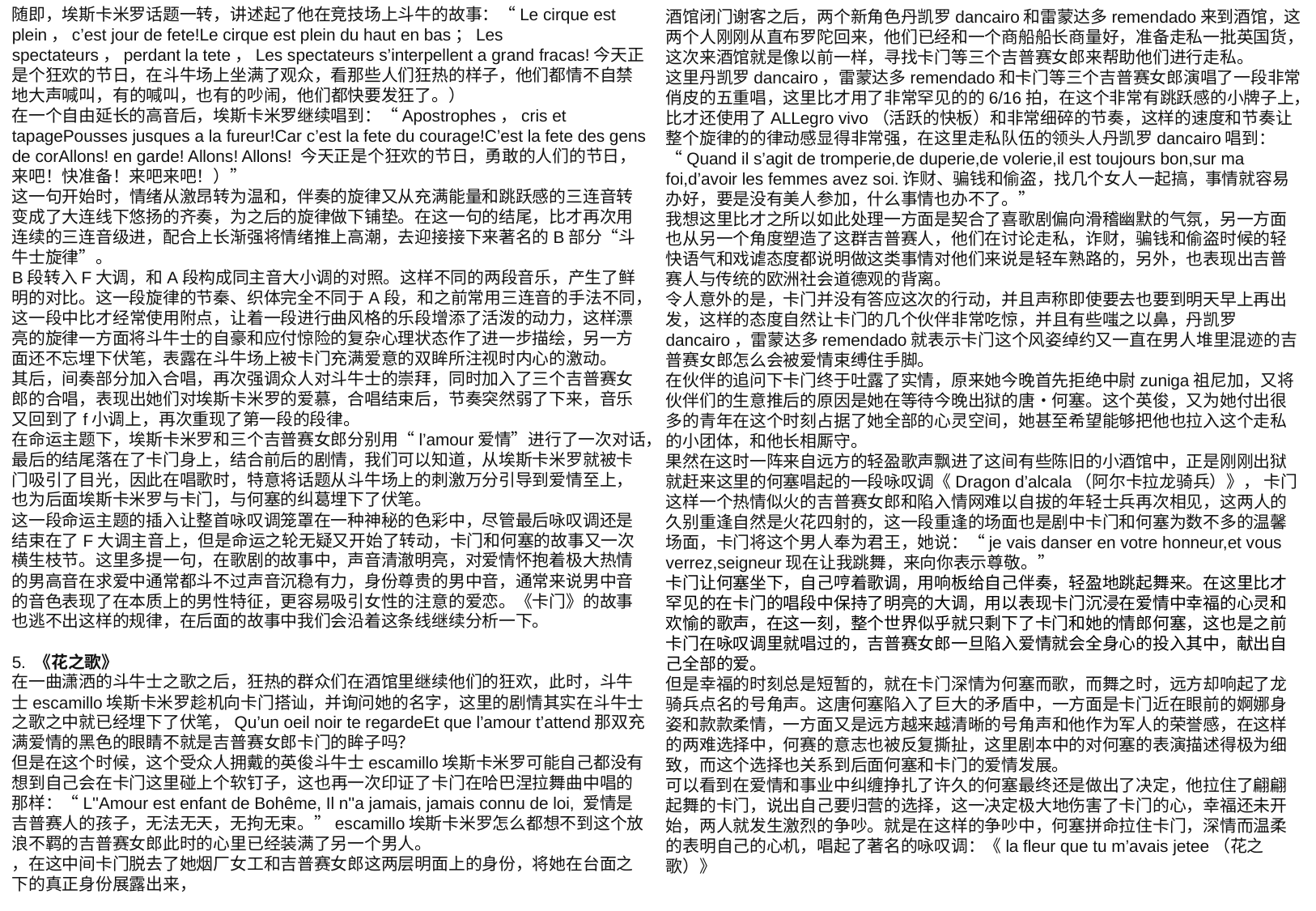

酒馆闭门谢客之后，两个新角色丹凯罗dancairo和雷蒙达多remendado来到酒馆，这两个人刚刚从直布罗陀回来，他们已经和一个商船船长商量好，准备走私一批英国货，这次来酒馆就是像以前一样，寻找卡门等三个吉普赛女郎来帮助他们进行走私。
这里丹凯罗dancairo，雷蒙达多remendado和卡门等三个吉普赛女郎演唱了一段非常俏皮的五重唱，这里比才用了非常罕见的的6/16拍，在这个非常有跳跃感的小牌子上，比才还使用了ALLegro vivo（活跃的快板）和非常细碎的节奏，这样的速度和节奏让整个旋律的的律动感显得非常强，在这里走私队伍的领头人丹凯罗dancairo唱到：“Quand il s’agit de tromperie,de duperie,de volerie,il est toujours bon,sur ma foi,d’avoir les femmes avez soi.诈财、骗钱和偷盗，找几个女人一起搞，事情就容易办好，要是没有美人参加，什么事情也办不了。”
我想这里比才之所以如此处理一方面是契合了喜歌剧偏向滑稽幽默的气氛，另一方面也从另一个角度塑造了这群吉普赛人，他们在讨论走私，诈财，骗钱和偷盗时候的轻快语气和戏谑态度都说明做这类事情对他们来说是轻车熟路的，另外，也表现出吉普赛人与传统的欧洲社会道德观的背离。
令人意外的是，卡门并没有答应这次的行动，并且声称即使要去也要到明天早上再出发，这样的态度自然让卡门的几个伙伴非常吃惊，并且有些嗤之以鼻，丹凯罗dancairo，雷蒙达多remendado就表示卡门这个风姿绰约又一直在男人堆里混迹的吉普赛女郎怎么会被爱情束缚住手脚。
在伙伴的追问下卡门终于吐露了实情，原来她今晚首先拒绝中尉zuniga祖尼加，又将伙伴们的生意推后的原因是她在等待今晚出狱的唐•何塞。这个英俊，又为她付出很多的青年在这个时刻占据了她全部的心灵空间，她甚至希望能够把他也拉入这个走私的小团体，和他长相厮守。
果然在这时一阵来自远方的轻盈歌声飘进了这间有些陈旧的小酒馆中，正是刚刚出狱就赶来这里的何塞唱起的一段咏叹调《Dragon d’alcala（阿尔卡拉龙骑兵）》， 卡门这样一个热情似火的吉普赛女郎和陷入情网难以自拔的年轻士兵再次相见，这两人的久别重逢自然是火花四射的，这一段重逢的场面也是剧中卡门和何塞为数不多的温馨场面，卡门将这个男人奉为君王，她说：“je vais danser en votre honneur,et vous verrez,seigneur现在让我跳舞，来向你表示尊敬。”
卡门让何塞坐下，自己哼着歌调，用响板给自己伴奏，轻盈地跳起舞来。在这里比才罕见的在卡门的唱段中保持了明亮的大调，用以表现卡门沉浸在爱情中幸福的心灵和欢愉的歌声，在这一刻，整个世界似乎就只剩下了卡门和她的情郎何塞，这也是之前卡门在咏叹调里就唱过的，吉普赛女郎一旦陷入爱情就会全身心的投入其中，献出自己全部的爱。
但是幸福的时刻总是短暂的，就在卡门深情为何塞而歌，而舞之时，远方却响起了龙骑兵点名的号角声。这唐何塞陷入了巨大的矛盾中，一方面是卡门近在眼前的婀娜身姿和款款柔情，一方面又是远方越来越清晰的号角声和他作为军人的荣誉感，在这样的两难选择中，何赛的意志也被反复撕扯，这里剧本中的对何塞的表演描述得极为细致，而这个选择也关系到后面何塞和卡门的爱情发展。
可以看到在爱情和事业中纠缠挣扎了许久的何塞最终还是做出了决定，他拉住了翩翩起舞的卡门，说出自己要归营的选择，这一决定极大地伤害了卡门的心，幸福还未开始，两人就发生激烈的争吵。就是在这样的争吵中，何塞拼命拉住卡门，深情而温柔的表明自己的心机，唱起了著名的咏叹调：《la fleur que tu m’avais jetee（花之歌）》
随即，埃斯卡米罗话题一转，讲述起了他在竞技场上斗牛的故事：“Le cirque est plein，c’est jour de fete!Le cirque est plein du haut en bas；Les spectateurs，perdant la tete，Les spectateurs s’interpellent a grand fracas!今天正是个狂欢的节日，在斗牛场上坐满了观众，看那些人们狂热的样子，他们都情不自禁地大声喊叫，有的喊叫，也有的吵闹，他们都快要发狂了。）
在一个自由延长的高音后，埃斯卡米罗继续唱到：“Apostrophes，cris et tapagePousses jusques a la fureur!Car c’est la fete du courage!C’est la fete des gens de corAllons! en garde! Allons! Allons! 今天正是个狂欢的节日，勇敢的人们的节日，来吧！快准备！来吧来吧！）”
这一句开始时，情绪从激昂转为温和，伴奏的旋律又从充满能量和跳跃感的三连音转变成了大连线下悠扬的齐奏，为之后的旋律做下铺垫。在这一句的结尾，比才再次用连续的三连音级进，配合上长渐强将情绪推上高潮，去迎接接下来著名的B部分“斗牛士旋律”。
B段转入F大调，和A段构成同主音大小调的对照。这样不同的两段音乐，产生了鲜明的对比。这一段旋律的节秦、织体完全不同于A段，和之前常用三连音的手法不同，这一段中比才经常使用附点，让着一段进行曲风格的乐段增添了活泼的动力，这样漂亮的旋律一方面将斗牛士的自豪和应付惊险的复杂心理状态作了进一步描绘，另一方面还不忘埋下伏笔，表露在斗牛场上被卡门充满爱意的双眸所注视时内心的激动。
其后，间奏部分加入合唱，再次强调众人对斗牛士的崇拜，同时加入了三个吉普赛女郎的合唱，表现出她们对埃斯卡米罗的爱慕，合唱结束后，节奏突然弱了下来，音乐又回到了f小调上，再次重现了第一段的段律。
在命运主题下，埃斯卡米罗和三个吉普赛女郎分别用“l’amour爱情”进行了一次对话，最后的结尾落在了卡门身上，结合前后的剧情，我们可以知道，从埃斯卡米罗就被卡门吸引了目光，因此在唱歌时，特意将话题从斗牛场上的刺激万分引导到爱情至上，也为后面埃斯卡米罗与卡门，与何塞的纠葛埋下了伏笔。
这一段命运主题的插入让整首咏叹调笼罩在一种神秘的色彩中，尽管最后咏叹调还是结束在了F大调主音上，但是命运之轮无疑又开始了转动，卡门和何塞的故事又一次横生枝节。这里多提一句，在歌剧的故事中，声音清澈明亮，对爱情怀抱着极大热情的男高音在求爱中通常都斗不过声音沉稳有力，身份尊贵的男中音，通常来说男中音的音色表现了在本质上的男性特征，更容易吸引女性的注意的爱恋。《卡门》的故事也逃不出这样的规律，在后面的故事中我们会沿着这条线继续分析一下。

5. 《花之歌》
在一曲潇洒的斗牛士之歌之后，狂热的群众们在酒馆里继续他们的狂欢，此时，斗牛士escamillo埃斯卡米罗趁机向卡门搭讪，并询问她的名字，这里的剧情其实在斗牛士之歌之中就已经埋下了伏笔，Qu’un oeil noir te regardeEt que l’amour t’attend那双充满爱情的黑色的眼睛不就是吉普赛女郎卡门的眸子吗？
但是在这个时候，这个受众人拥戴的英俊斗牛士escamillo埃斯卡米罗可能自己都没有想到自己会在卡门这里碰上个软钉子，这也再一次印证了卡门在哈巴涅拉舞曲中唱的那样：“L''Amour est enfant de Bohême, Il n''a jamais, jamais connu de loi, 爱情是吉普赛人的孩子，无法无天，无拘无束。”escamillo埃斯卡米罗怎么都想不到这个放浪不羁的吉普赛女郎此时的心里已经装满了另一个男人。
，在这中间卡门脱去了她烟厂女工和吉普赛女郎这两层明面上的身份，将她在台面之下的真正身份展露出来，